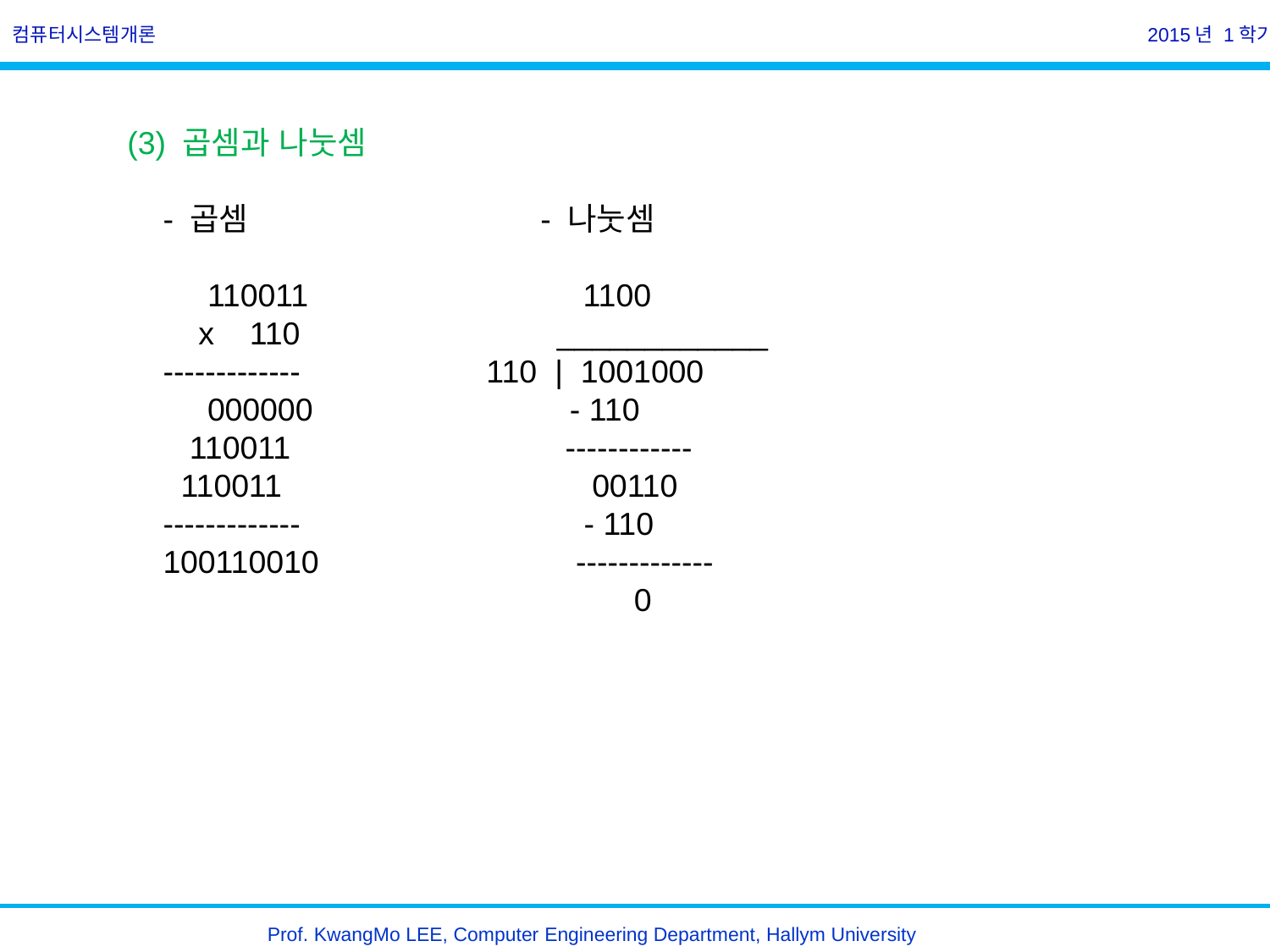

컴퓨터시스템개론
2015년 1학기
(3) 곱셈과 나눗셈

    - 곱셈                                - 나눗셈

         110011                               1100
        x    110                             ____________
    -------------                     110  |  1001000
         000000                             - 110
       110011                               ------------
      110011                                   00110
    -------------                                - 110
    100110010                             -------------
                                                         0

Prof. KwangMo LEE, Computer Engineering Department, Hallym University